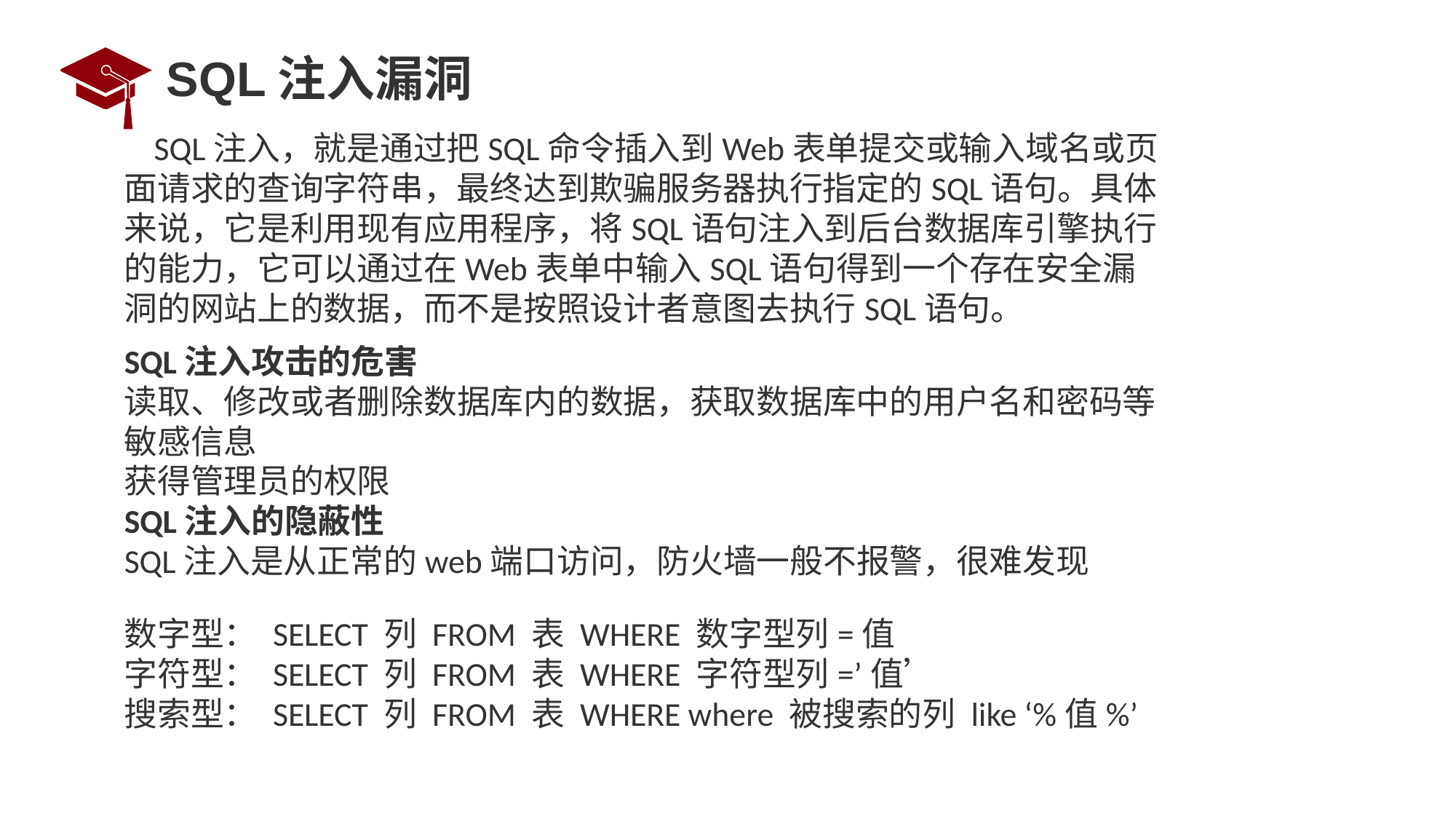

# SQL注入漏洞
    SQL注入，就是通过把SQL命令插入到Web表单提交或输入域名或页面请求的查询字符串，最终达到欺骗服务器执行指定的SQL语句。具体来说，它是利用现有应用程序，将SQL语句注入到后台数据库引擎执行的能力，它可以通过在Web表单中输入SQL语句得到一个存在安全漏洞的网站上的数据，而不是按照设计者意图去执行SQL语句。
SQL注入攻击的危害
读取、修改或者删除数据库内的数据，获取数据库中的用户名和密码等敏感信息
获得管理员的权限
SQL注入的隐蔽性
SQL注入是从正常的web端口访问，防火墙一般不报警，很难发现
数字型： SELECT 列 FROM 表 WHERE 数字型列=值
字符型： SELECT 列 FROM 表 WHERE 字符型列=’值’
搜索型： SELECT 列 FROM 表 WHERE where 被搜索的列 like ‘%值%’
7